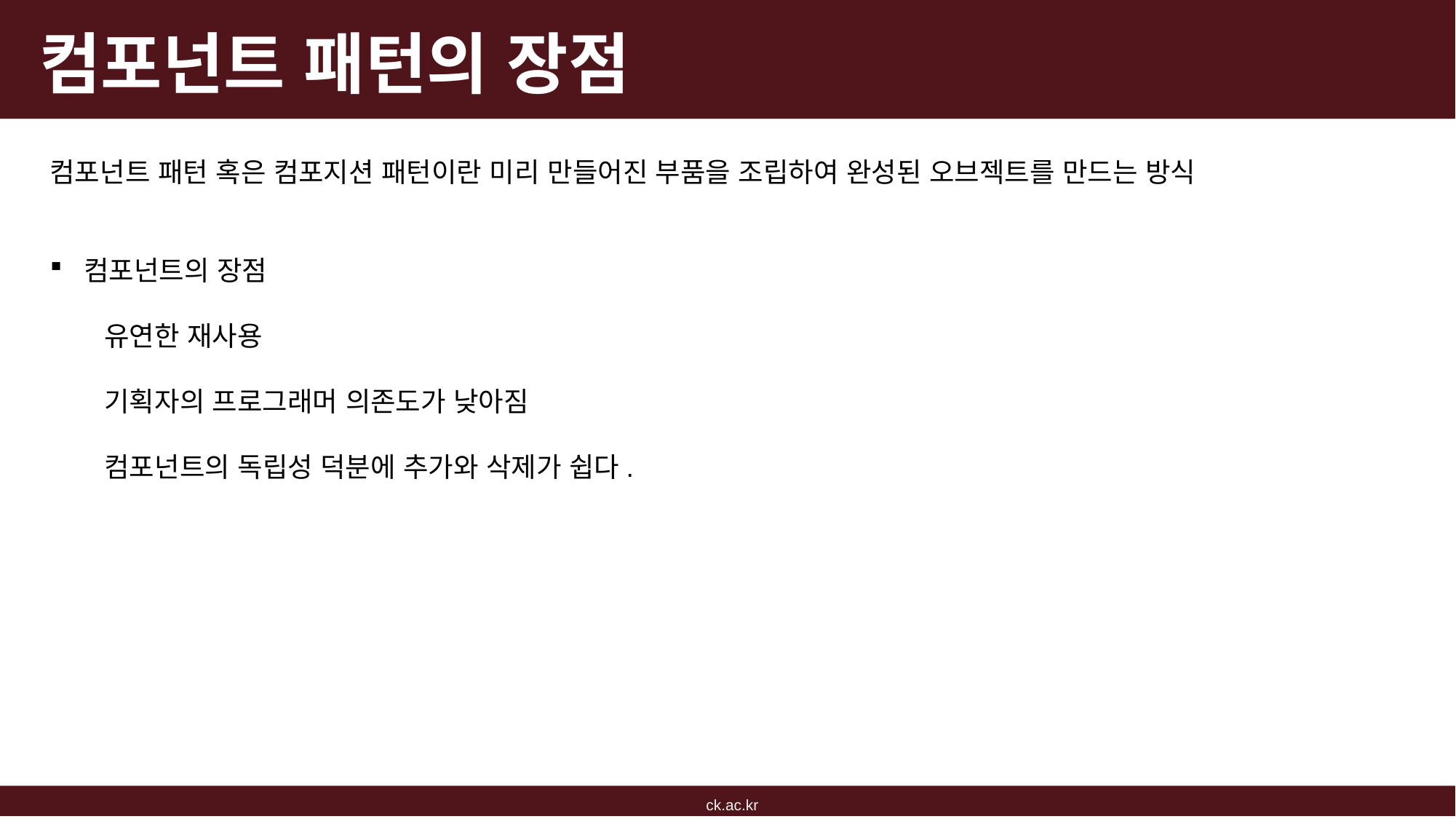

# 컴포넌트 패턴의 장점
컴포넌트 패턴 혹은 컴포지션 패턴이란 미리 만들어진 부품을 조립하여 완성된 오브젝트를 만드는 방식

컴포넌트의 장점

유연한 재사용

기획자의 프로그래머 의존도가 낮아짐

컴포넌트의 독립성 덕분에 추가와 삭제가 쉽다.

ck.ac.kr